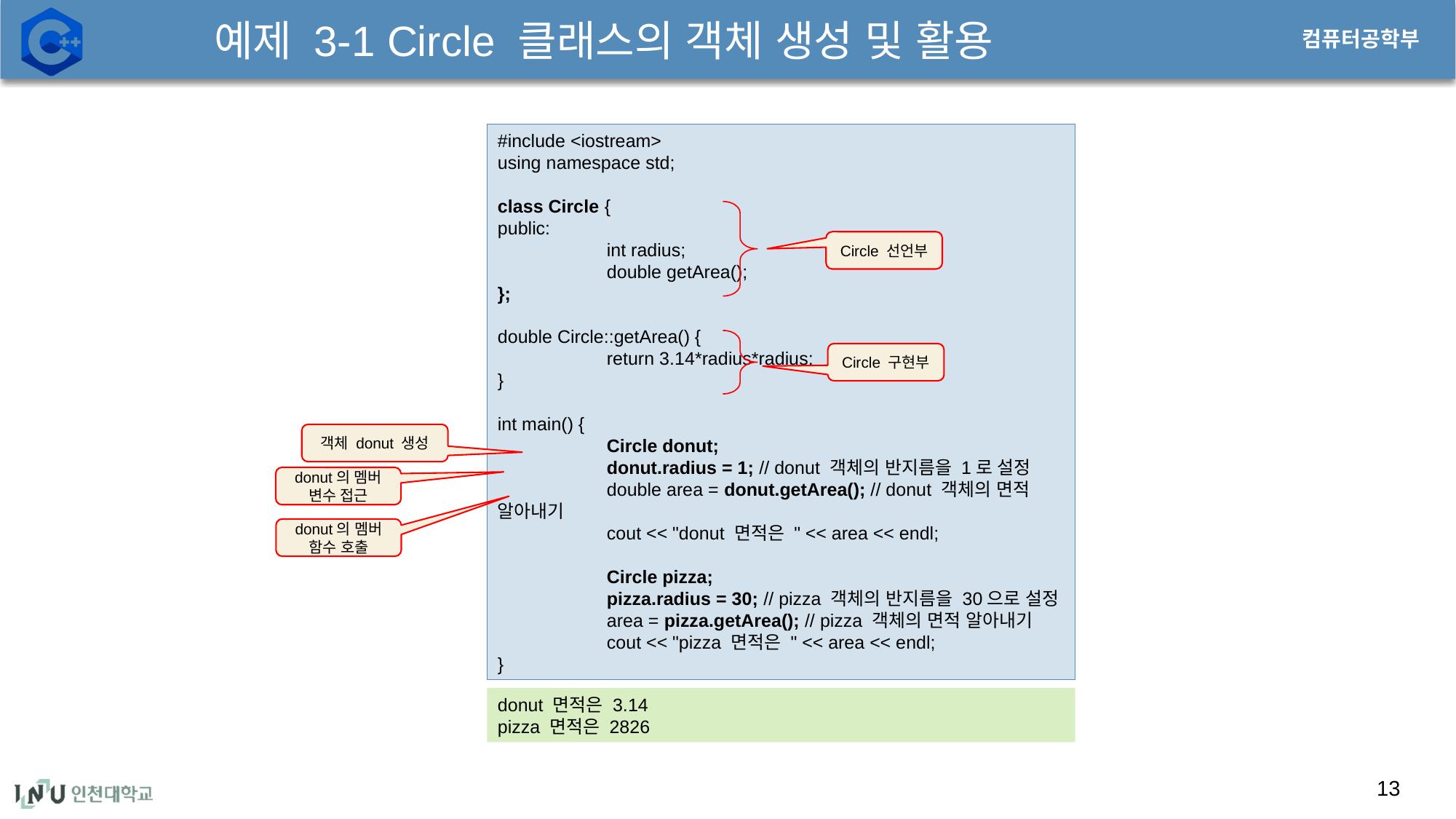

# 예제 3-1 Circle 클래스의 객체 생성 및 활용
#include <iostream>
using namespace std;

class Circle {
public:
	int radius;
	double getArea();
};

double Circle::getArea() {
	return 3.14*radius*radius;
}

int main() {
	Circle donut;
	donut.radius = 1; // donut 객체의 반지름을 1로 설정
	double area = donut.getArea(); // donut 객체의 면적 알아내기
	cout << "donut 면적은 " << area << endl;

	Circle pizza;
	pizza.radius = 30; // pizza 객체의 반지름을 30으로 설정
	area = pizza.getArea(); // pizza 객체의 면적 알아내기
	cout << "pizza 면적은 " << area << endl;
}

Circle 선언부

Circle 구현부
객체 donut 생성
donut의 멤버 변수 접근
donut의 멤버 함수 호출
donut 면적은 3.14
pizza 면적은 2826